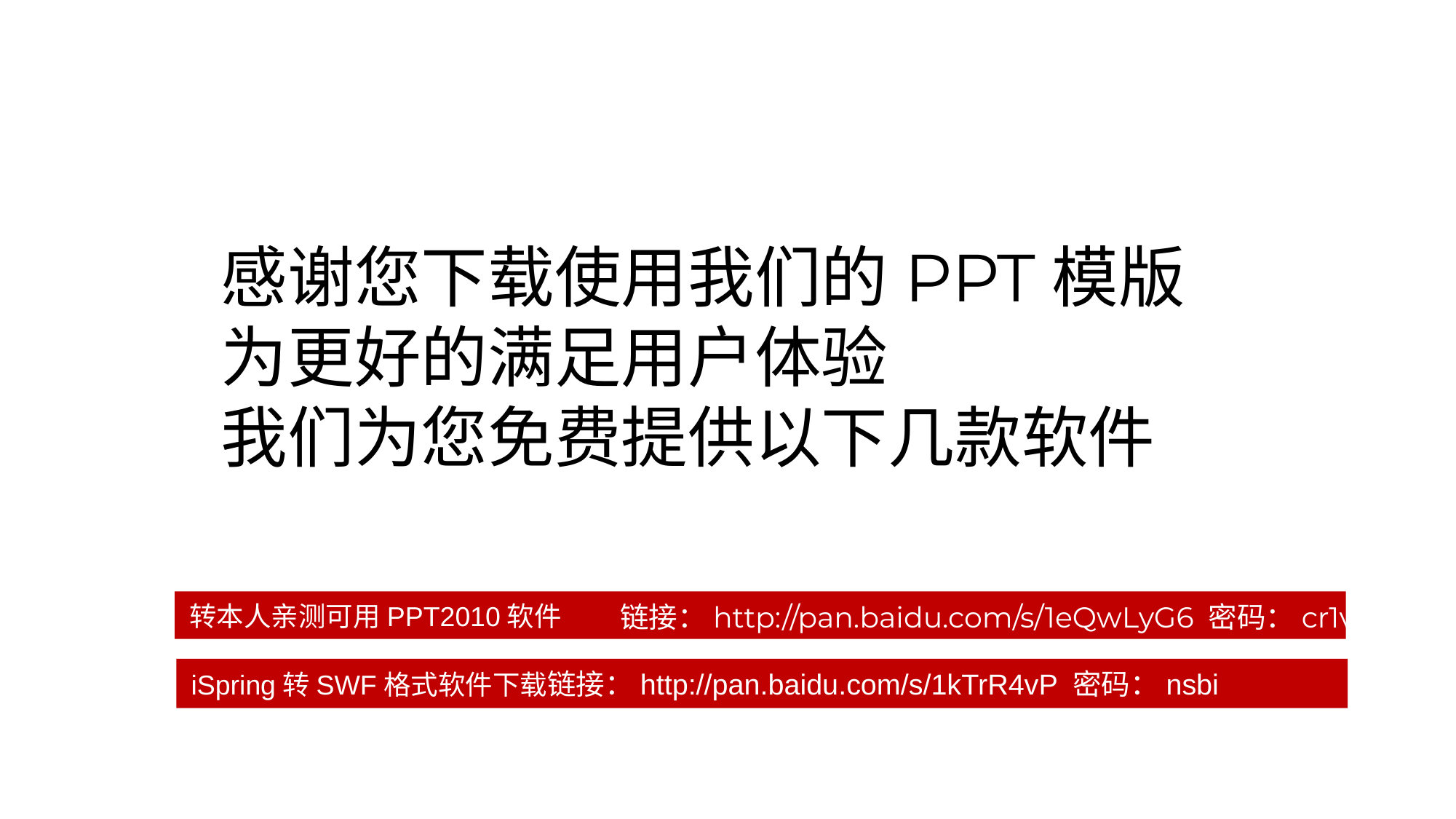

感谢您下载使用我们的PPT模版
为更好的满足用户体验
我们为您免费提供以下几款软件
转本人亲测可用PPT2010软件
              链接：http://pan.baidu.com/s/1eQwLyG6 密码：cr1v
iSpring转SWF格式软件下载链接：http://pan.baidu.com/s/1kTrR4vP 密码：nsbi